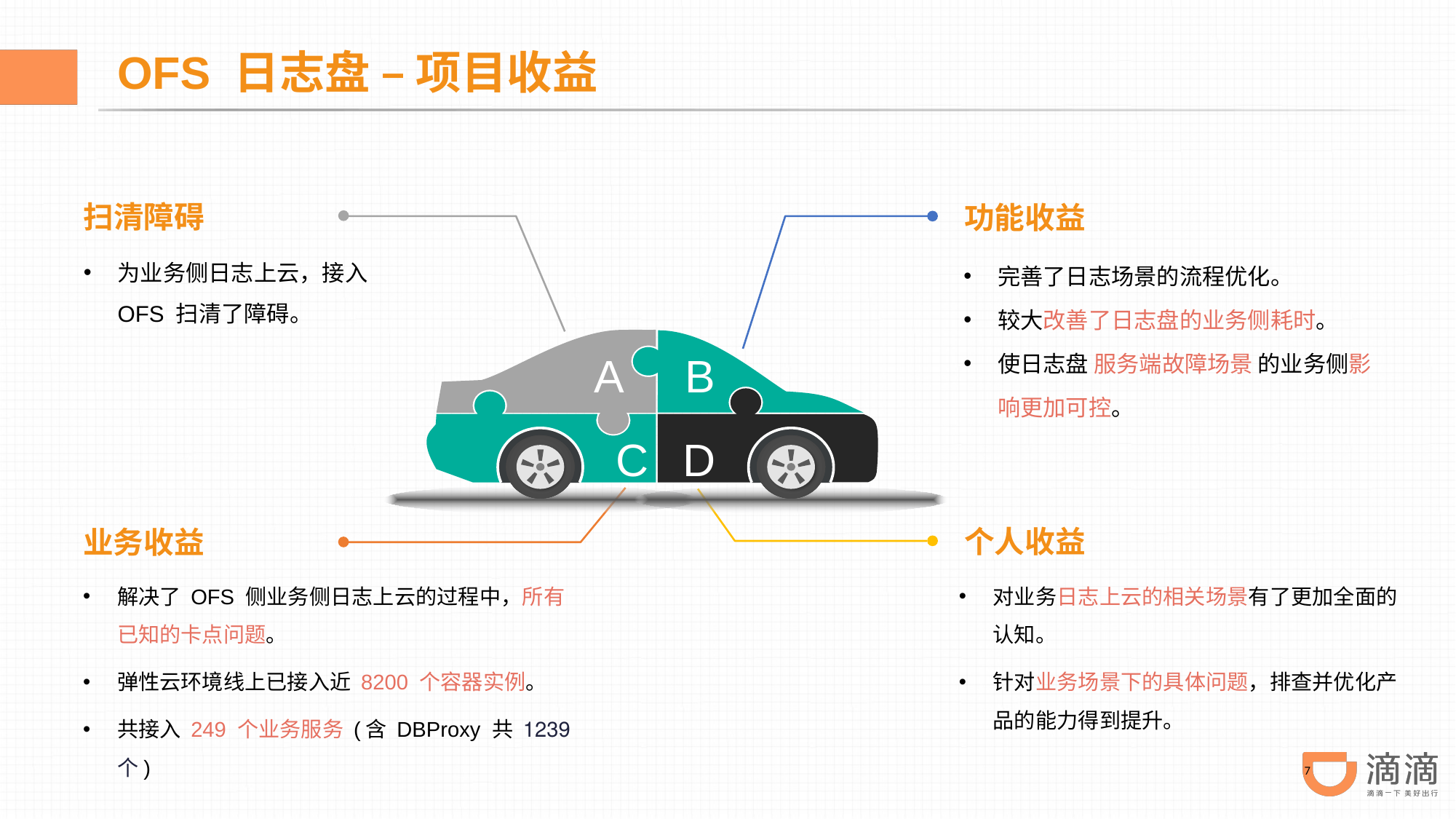

OFS 日志盘 – 项目收益
扫清障碍
功能收益

为业务侧日志上云，接入 OFS 扫清了障碍。
完善了日志场景的流程优化。
较大改善了日志盘的业务侧耗时。
使日志盘 服务端故障场景 的业务侧影响更加可控。

A
B
C
D

个人收益
业务收益

解决了 OFS 侧业务侧日志上云的过程中，所有已知的卡点问题。
弹性云环境线上已接入近 8200 个容器实例。
共接入 249 个业务服务 (含 DBProxy 共 1239 个)
对业务日志上云的相关场景有了更加全面的认知。
针对业务场景下的具体问题，排查并优化产品的能力得到提升。